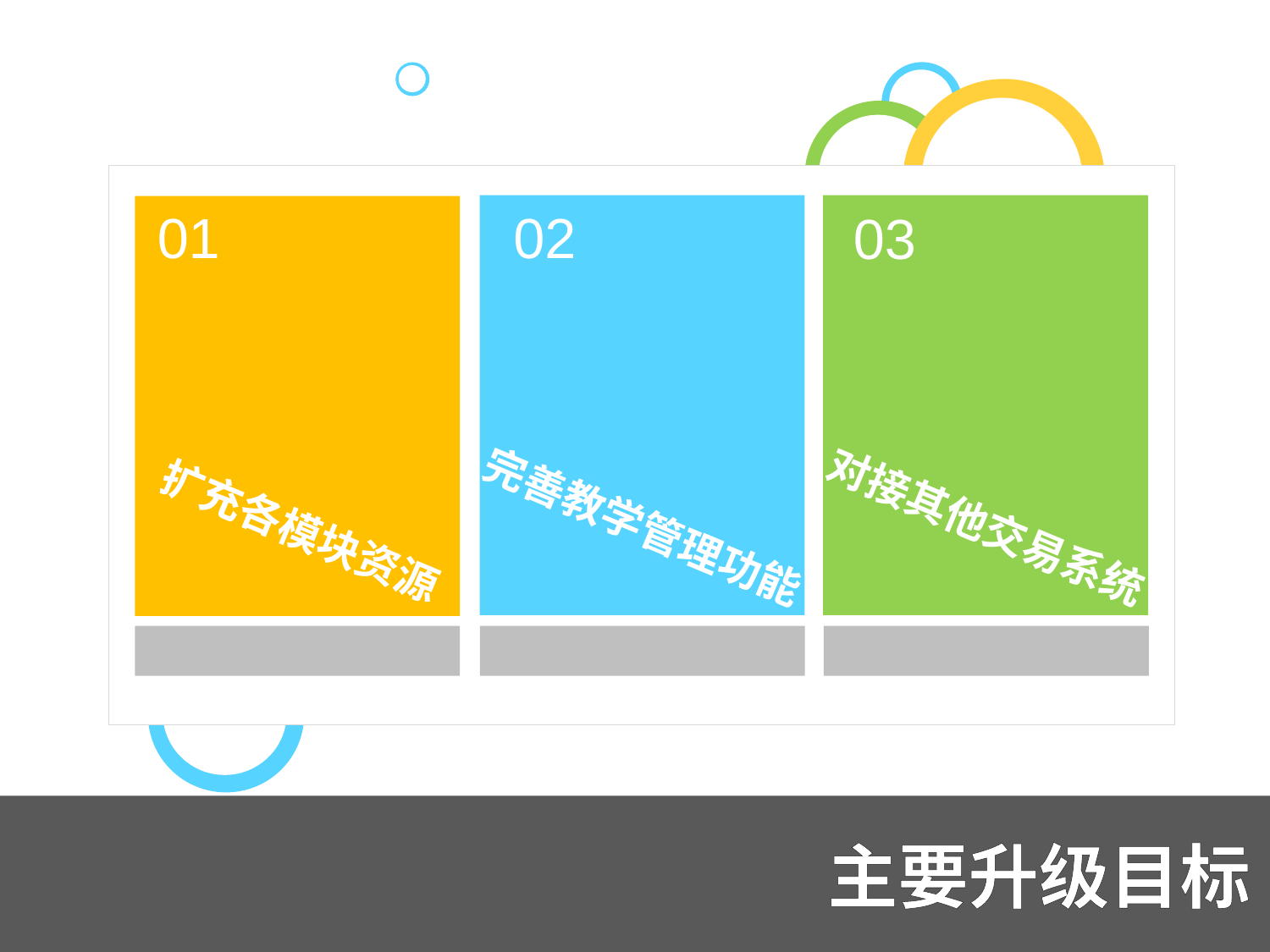

01
02
03
完善教学管理功能
对接其他交易系统
 扩充各模块资源

主要升级目标